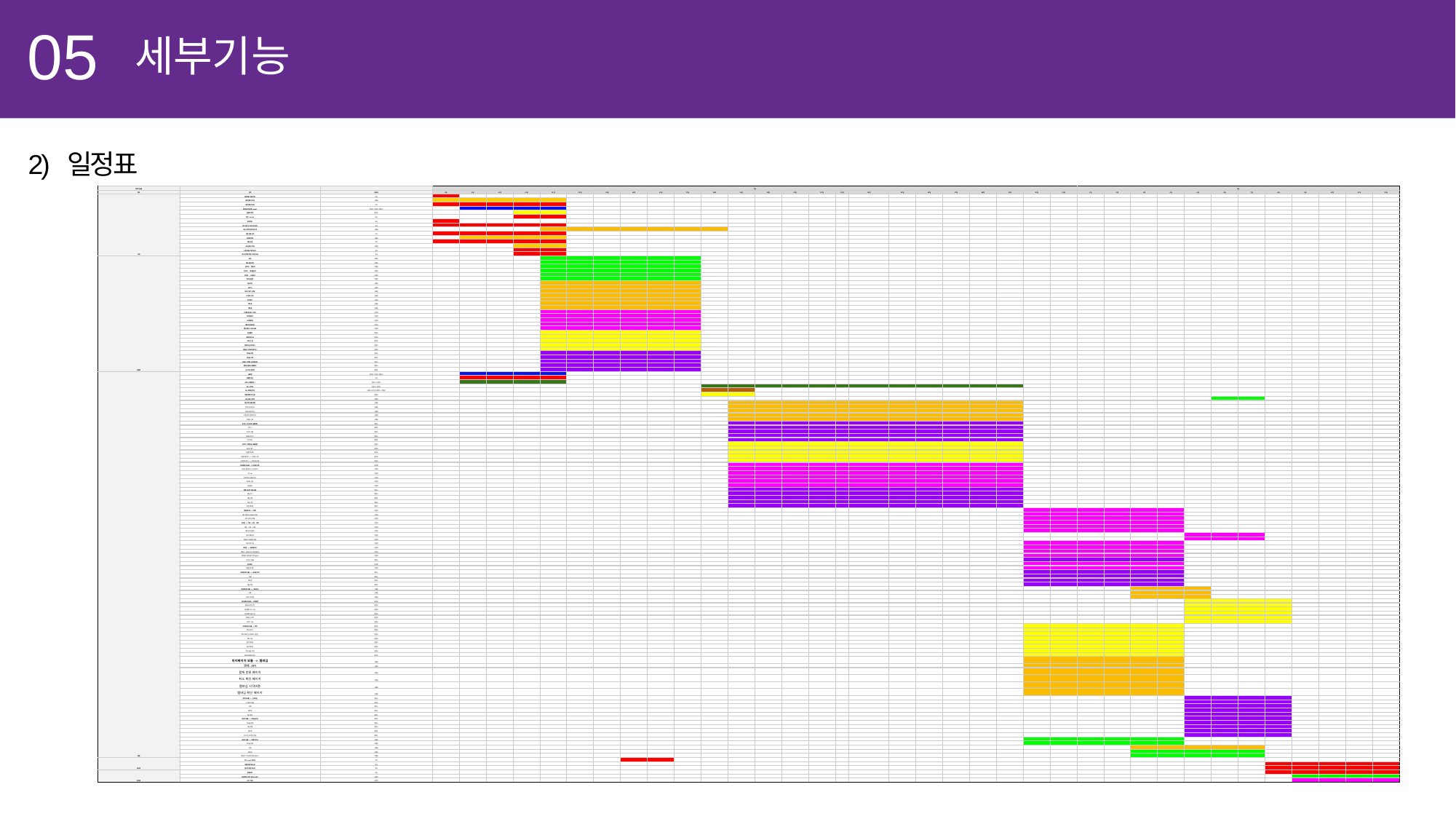

05
세부기능
2)  일정표
| 이웃의 솜씨 |  |  | 3월 |  |  |  |  |  |  |  |  |  |  |  |  |  |  |  |  |  |  |  |  |  |  |  | 4월 |  |  |  |  |  |  |  |  |  |  |  |
| --- | --- | --- | --- | --- | --- | --- | --- | --- | --- | --- | --- | --- | --- | --- | --- | --- | --- | --- | --- | --- | --- | --- | --- | --- | --- | --- | --- | --- | --- | --- | --- | --- | --- | --- | --- | --- | --- | --- |
| 파트 | 업무 | 담당자 | 8일 | 9일 | 10일 | 11일 | 12일 | 13일 | 14일 | 15일 | 16일 | 17일 | 18일 | 19일 | 20일 | 21일 | 22일 | 23일 | 24일 | 25일 | 26일 | 27일 | 28일 | 29일 | 30일 | 31일 | 1일 | 2일 | 3일 | 4일 | 5일 | 6일 | 7일 | 8일 | 9일 | 10일 | 11일 | 12일 |
| 기획 | 프로젝트 주제 선정 | 모두 |  |  |  |  |  |  |  |  |  |  |  |  |  |  |  |  |  |  |  |  |  |  |  |  |  |  |  |  |  |  |  |  |  |  |  |  |
|  | 화면설계서 작성 | 김혜원 |  |  |  |  |  |  |  |  |  |  |  |  |  |  |  |  |  |  |  |  |  |  |  |  |  |  |  |  |  |  |  |  |  |  |  |  |
|  | 화면설계서 보완 | 모두 |  |  |  |  |  |  |  |  |  |  |  |  |  |  |  |  |  |  |  |  |  |  |  |  |  |  |  |  |  |  |  |  |  |  |  |  |
|  | 프로토타이핑 툴(oven) | 윤연오/이은지/정지수 |  |  |  |  |  |  |  |  |  |  |  |  |  |  |  |  |  |  |  |  |  |  |  |  |  |  |  |  |  |  |  |  |  |  |  |  |
|  | 일정표 작성 | 윤연오 |  |  |  |  |  |  |  |  |  |  |  |  |  |  |  |  |  |  |  |  |  |  |  |  |  |  |  |  |  |  |  |  |  |  |  |  |
|  | 업무 List Up | 모두 |  |  |  |  |  |  |  |  |  |  |  |  |  |  |  |  |  |  |  |  |  |  |  |  |  |  |  |  |  |  |  |  |  |  |  |  |
|  | 밴치마킹 | 모두 |  |  |  |  |  |  |  |  |  |  |  |  |  |  |  |  |  |  |  |  |  |  |  |  |  |  |  |  |  |  |  |  |  |  |  |  |
|  | 업무 공유 및 아이디어 회의 | 모두 |  |  |  |  |  |  |  |  |  |  |  |  |  |  |  |  |  |  |  |  |  |  |  |  |  |  |  |  |  |  |  |  |  |  |  |  |
|  | 기능 및 정책 정의서 작성 | 김혜원 |  |  |  |  |  |  |  |  |  |  |  |  |  |  |  |  |  |  |  |  |  |  |  |  |  |  |  |  |  |  |  |  |  |  |  |  |
|  | 일정 산출 회의 | 모두 |  |  |  |  |  |  |  |  |  |  |  |  |  |  |  |  |  |  |  |  |  |  |  |  |  |  |  |  |  |  |  |  |  |  |  |  |
|  | 회의록 작성 | 김혜원 |  |  |  |  |  |  |  |  |  |  |  |  |  |  |  |  |  |  |  |  |  |  |  |  |  |  |  |  |  |  |  |  |  |  |  |  |
|  | 일정 산출 | 모두 |  |  |  |  |  |  |  |  |  |  |  |  |  |  |  |  |  |  |  |  |  |  |  |  |  |  |  |  |  |  |  |  |  |  |  |  |
|  | 스토리보드 작성 | 김혜원 |  |  |  |  |  |  |  |  |  |  |  |  |  |  |  |  |  |  |  |  |  |  |  |  |  |  |  |  |  |  |  |  |  |  |  |  |
|  | 스토리보드 작성 보완 | 모두 |  |  |  |  |  |  |  |  |  |  |  |  |  |  |  |  |  |  |  |  |  |  |  |  |  |  |  |  |  |  |  |  |  |  |  |  |
|  | 기능 및 정책 정의서 작성 보완 | 모두 |  |  |  |  |  |  |  |  |  |  |  |  |  |  |  |  |  |  |  |  |  |  |  |  |  |  |  |  |  |  |  |  |  |  |  |  |
| 프론트 | 메인 | 이정민 |  |  |  |  |  |  |  |  |  |  |  |  |  |  |  |  |  |  |  |  |  |  |  |  |  |  |  |  |  |  |  |  |  |  |  |  |
|  | 메인 레이아웃 | 이정민 |  |  |  |  |  |  |  |  |  |  |  |  |  |  |  |  |  |  |  |  |  |  |  |  |  |  |  |  |  |  |  |  |  |  |  |  |
|  | 관리자 - 멤버십 | 이정민 |  |  |  |  |  |  |  |  |  |  |  |  |  |  |  |  |  |  |  |  |  |  |  |  |  |  |  |  |  |  |  |  |  |  |  |  |
|  | 관리자 - 게시물관리 | 이정민 |  |  |  |  |  |  |  |  |  |  |  |  |  |  |  |  |  |  |  |  |  |  |  |  |  |  |  |  |  |  |  |  |  |  |  |  |
|  | 관리자 - 신고회원 | 이정민 |  |  |  |  |  |  |  |  |  |  |  |  |  |  |  |  |  |  |  |  |  |  |  |  |  |  |  |  |  |  |  |  |  |  |  |  |
|  | 쪽지 팝업창 | 이정민 |  |  |  |  |  |  |  |  |  |  |  |  |  |  |  |  |  |  |  |  |  |  |  |  |  |  |  |  |  |  |  |  |  |  |  |  |
|  | 회원가입 | 김혜원 |  |  |  |  |  |  |  |  |  |  |  |  |  |  |  |  |  |  |  |  |  |  |  |  |  |  |  |  |  |  |  |  |  |  |  |  |
|  | 로그인 | 김혜원 |  |  |  |  |  |  |  |  |  |  |  |  |  |  |  |  |  |  |  |  |  |  |  |  |  |  |  |  |  |  |  |  |  |  |  |  |
|  | 아이디 찾기/변경 | 김혜원 |  |  |  |  |  |  |  |  |  |  |  |  |  |  |  |  |  |  |  |  |  |  |  |  |  |  |  |  |  |  |  |  |  |  |  |  |
|  | 내 정보 수정 | 김혜원 |  |  |  |  |  |  |  |  |  |  |  |  |  |  |  |  |  |  |  |  |  |  |  |  |  |  |  |  |  |  |  |  |  |  |  |  |
|  | 본인확인 | 김혜원 |  |  |  |  |  |  |  |  |  |  |  |  |  |  |  |  |  |  |  |  |  |  |  |  |  |  |  |  |  |  |  |  |  |  |  |  |
|  | 쪽지함 | 김혜원 |  |  |  |  |  |  |  |  |  |  |  |  |  |  |  |  |  |  |  |  |  |  |  |  |  |  |  |  |  |  |  |  |  |  |  |  |
|  | 내댓글 | 김혜원 |  |  |  |  |  |  |  |  |  |  |  |  |  |  |  |  |  |  |  |  |  |  |  |  |  |  |  |  |  |  |  |  |  |  |  |  |
|  | 비밀번호 찾기/변경 | 이은지 |  |  |  |  |  |  |  |  |  |  |  |  |  |  |  |  |  |  |  |  |  |  |  |  |  |  |  |  |  |  |  |  |  |  |  |  |
|  | 마이페이지 | 이은지 |  |  |  |  |  |  |  |  |  |  |  |  |  |  |  |  |  |  |  |  |  |  |  |  |  |  |  |  |  |  |  |  |  |  |  |  |
|  | 나의멤버십 | 이은지 |  |  |  |  |  |  |  |  |  |  |  |  |  |  |  |  |  |  |  |  |  |  |  |  |  |  |  |  |  |  |  |  |  |  |  |  |
|  | 멤버십 결제완료 | 이은지 |  |  |  |  |  |  |  |  |  |  |  |  |  |  |  |  |  |  |  |  |  |  |  |  |  |  |  |  |  |  |  |  |  |  |  |  |
|  | 멤버십취소/취소완료 | 이은지 |  |  |  |  |  |  |  |  |  |  |  |  |  |  |  |  |  |  |  |  |  |  |  |  |  |  |  |  |  |  |  |  |  |  |  |  |
|  | 관심품목 | 윤연오 |  |  |  |  |  |  |  |  |  |  |  |  |  |  |  |  |  |  |  |  |  |  |  |  |  |  |  |  |  |  |  |  |  |  |  |  |
|  | 게시판리스트 | 윤연오 |  |  |  |  |  |  |  |  |  |  |  |  |  |  |  |  |  |  |  |  |  |  |  |  |  |  |  |  |  |  |  |  |  |  |  |  |
|  | 내가 쓴 글 | 윤연오 |  |  |  |  |  |  |  |  |  |  |  |  |  |  |  |  |  |  |  |  |  |  |  |  |  |  |  |  |  |  |  |  |  |  |  |  |
|  | 판매자 글 모아보기 | 윤연오 |  |  |  |  |  |  |  |  |  |  |  |  |  |  |  |  |  |  |  |  |  |  |  |  |  |  |  |  |  |  |  |  |  |  |  |  |
|  | 멤버십 가입 팝업띄우기 | 윤연오 |  |  |  |  |  |  |  |  |  |  |  |  |  |  |  |  |  |  |  |  |  |  |  |  |  |  |  |  |  |  |  |  |  |  |  |  |
|  | 게시글 작성 | 정지수 |  |  |  |  |  |  |  |  |  |  |  |  |  |  |  |  |  |  |  |  |  |  |  |  |  |  |  |  |  |  |  |  |  |  |  |  |
|  | 게시글 수정 | 정지수 |  |  |  |  |  |  |  |  |  |  |  |  |  |  |  |  |  |  |  |  |  |  |  |  |  |  |  |  |  |  |  |  |  |  |  |  |
|  | 구매자/판매자 상세 페이지 | 정지수 |  |  |  |  |  |  |  |  |  |  |  |  |  |  |  |  |  |  |  |  |  |  |  |  |  |  |  |  |  |  |  |  |  |  |  |  |
|  | 멤버십 결제/결제정보 | 정지수 |  |  |  |  |  |  |  |  |  |  |  |  |  |  |  |  |  |  |  |  |  |  |  |  |  |  |  |  |  |  |  |  |  |  |  |  |
|  | 신고하기 팝업창 | 정지수 |  |  |  |  |  |  |  |  |  |  |  |  |  |  |  |  |  |  |  |  |  |  |  |  |  |  |  |  |  |  |  |  |  |  |  |  |
| 개발 | 모델링 | 윤연오/이은지/정지수 |  |  |  |  |  |  |  |  |  |  |  |  |  |  |  |  |  |  |  |  |  |  |  |  |  |  |  |  |  |  |  |  |  |  |  |  |
|  | 모델링 보완 | 모두 |  |  |  |  |  |  |  |  |  |  |  |  |  |  |  |  |  |  |  |  |  |  |  |  |  |  |  |  |  |  |  |  |  |  |  |  |
|  | ERD(모델설계) | 정지수/이은지 |  |  |  |  |  |  |  |  |  |  |  |  |  |  |  |  |  |  |  |  |  |  |  |  |  |  |  |  |  |  |  |  |  |  |  |  |
|  | DB 관리자 | 정지수/이은지 |  |  |  |  |  |  |  |  |  |  |  |  |  |  |  |  |  |  |  |  |  |  |  |  |  |  |  |  |  |  |  |  |  |  |  |  |
|  | DB 테이블 작성 | 김혜원/이은지/정지수/이정민 |  |  |  |  |  |  |  |  |  |  |  |  |  |  |  |  |  |  |  |  |  |  |  |  |  |  |  |  |  |  |  |  |  |  |  |  |
|  | 프론트페이지 연결 | 윤연오 |  |  |  |  |  |  |  |  |  |  |  |  |  |  |  |  |  |  |  |  |  |  |  |  |  |  |  |  |  |  |  |  |  |  |  |  |
|  | 유스케이스 작성 | 이정민 |  |  |  |  |  |  |  |  |  |  |  |  |  |  |  |  |  |  |  |  |  |  |  |  |  |  |  |  |  |  |  |  |  |  |  |  |
|  | 회원가입 모듈 개발 | 김혜원 |  |  |  |  |  |  |  |  |  |  |  |  |  |  |  |  |  |  |  |  |  |  |  |  |  |  |  |  |  |  |  |  |  |  |  |  |
|  | 아이디 중복 검사 | 김혜원 |  |  |  |  |  |  |  |  |  |  |  |  |  |  |  |  |  |  |  |  |  |  |  |  |  |  |  |  |  |  |  |  |  |  |  |  |
|  | 닉네임 중복 검사 | 김혜원 |  |  |  |  |  |  |  |  |  |  |  |  |  |  |  |  |  |  |  |  |  |  |  |  |  |  |  |  |  |  |  |  |  |  |  |  |
|  | 비밀번호 암호화 작업 | 김혜원 |  |  |  |  |  |  |  |  |  |  |  |  |  |  |  |  |  |  |  |  |  |  |  |  |  |  |  |  |  |  |  |  |  |  |  |  |
|  | 이메일 인증 | 김혜원 |  |  |  |  |  |  |  |  |  |  |  |  |  |  |  |  |  |  |  |  |  |  |  |  |  |  |  |  |  |  |  |  |  |  |  |  |
|  | 로그인/로그아웃 모듈개발 | 정지수 |  |  |  |  |  |  |  |  |  |  |  |  |  |  |  |  |  |  |  |  |  |  |  |  |  |  |  |  |  |  |  |  |  |  |  |  |
|  | 로그인 | 정지수 |  |  |  |  |  |  |  |  |  |  |  |  |  |  |  |  |  |  |  |  |  |  |  |  |  |  |  |  |  |  |  |  |  |  |  |  |
|  | 아이디 저장 | 정지수 |  |  |  |  |  |  |  |  |  |  |  |  |  |  |  |  |  |  |  |  |  |  |  |  |  |  |  |  |  |  |  |  |  |  |  |  |
|  | 네이버 로그인 | 정지수 |  |  |  |  |  |  |  |  |  |  |  |  |  |  |  |  |  |  |  |  |  |  |  |  |  |  |  |  |  |  |  |  |  |  |  |  |
|  | 로그아웃 | 정지수 |  |  |  |  |  |  |  |  |  |  |  |  |  |  |  |  |  |  |  |  |  |  |  |  |  |  |  |  |  |  |  |  |  |  |  |  |
|  | 아이디/비밀번호 모듈개발 | 윤연오 |  |  |  |  |  |  |  |  |  |  |  |  |  |  |  |  |  |  |  |  |  |  |  |  |  |  |  |  |  |  |  |  |  |  |  |  |
|  | 아이디 찾기 | 윤연오 |  |  |  |  |  |  |  |  |  |  |  |  |  |  |  |  |  |  |  |  |  |  |  |  |  |  |  |  |  |  |  |  |  |  |  |  |
|  | 비밀번호 찾기 | 윤연오 |  |  |  |  |  |  |  |  |  |  |  |  |  |  |  |  |  |  |  |  |  |  |  |  |  |  |  |  |  |  |  |  |  |  |  |  |
|  | 비밀번호 찾기 -> 이메일 인증 | 윤연오 |  |  |  |  |  |  |  |  |  |  |  |  |  |  |  |  |  |  |  |  |  |  |  |  |  |  |  |  |  |  |  |  |  |  |  |  |
|  | 비밀번호 찾기 -> 비밀번호 변경 | 윤연오 |  |  |  |  |  |  |  |  |  |  |  |  |  |  |  |  |  |  |  |  |  |  |  |  |  |  |  |  |  |  |  |  |  |  |  |  |
|  | 마이페이지 모듈 -> 내 정보 수정 | 이은지 |  |  |  |  |  |  |  |  |  |  |  |  |  |  |  |  |  |  |  |  |  |  |  |  |  |  |  |  |  |  |  |  |  |  |  |  |
|  | 닉네임 중복검사(본인제외) | 이은지 |  |  |  |  |  |  |  |  |  |  |  |  |  |  |  |  |  |  |  |  |  |  |  |  |  |  |  |  |  |  |  |  |  |  |  |  |
|  | 주소api | 이은지 |  |  |  |  |  |  |  |  |  |  |  |  |  |  |  |  |  |  |  |  |  |  |  |  |  |  |  |  |  |  |  |  |  |  |  |  |
|  | 비밀번호 암호화 작업 | 이은지 |  |  |  |  |  |  |  |  |  |  |  |  |  |  |  |  |  |  |  |  |  |  |  |  |  |  |  |  |  |  |  |  |  |  |  |  |
|  | 이메일 인증 | 이은지 |  |  |  |  |  |  |  |  |  |  |  |  |  |  |  |  |  |  |  |  |  |  |  |  |  |  |  |  |  |  |  |  |  |  |  |  |
|  | 회원탈퇴 | 이은지 |  |  |  |  |  |  |  |  |  |  |  |  |  |  |  |  |  |  |  |  |  |  |  |  |  |  |  |  |  |  |  |  |  |  |  |  |
|  | 물품 게시판 댓글 모듈 | 정지수 |  |  |  |  |  |  |  |  |  |  |  |  |  |  |  |  |  |  |  |  |  |  |  |  |  |  |  |  |  |  |  |  |  |  |  |  |
|  | 댓글 추가 | 정지수 |  |  |  |  |  |  |  |  |  |  |  |  |  |  |  |  |  |  |  |  |  |  |  |  |  |  |  |  |  |  |  |  |  |  |  |  |
|  | 댓글 삭제 | 정지수 |  |  |  |  |  |  |  |  |  |  |  |  |  |  |  |  |  |  |  |  |  |  |  |  |  |  |  |  |  |  |  |  |  |  |  |  |
|  | 댓글 수정 | 정지수 |  |  |  |  |  |  |  |  |  |  |  |  |  |  |  |  |  |  |  |  |  |  |  |  |  |  |  |  |  |  |  |  |  |  |  |  |
|  | 댓글 페이징 | 정지수 |  |  |  |  |  |  |  |  |  |  |  |  |  |  |  |  |  |  |  |  |  |  |  |  |  |  |  |  |  |  |  |  |  |  |  |  |
|  | 메인페이지 -> 목록 | 이은지 |  |  |  |  |  |  |  |  |  |  |  |  |  |  |  |  |  |  |  |  |  |  |  |  |  |  |  |  |  |  |  |  |  |  |  |  |
|  | 메인 페이지 카테고리 분류 | 이은지 |  |  |  |  |  |  |  |  |  |  |  |  |  |  |  |  |  |  |  |  |  |  |  |  |  |  |  |  |  |  |  |  |  |  |  |  |
|  | 지역 검색 후 목록 | 이은지 |  |  |  |  |  |  |  |  |  |  |  |  |  |  |  |  |  |  |  |  |  |  |  |  |  |  |  |  |  |  |  |  |  |  |  |  |
|  | 게시판 -> 작성, 수정, 삭제 | 이은지 |  |  |  |  |  |  |  |  |  |  |  |  |  |  |  |  |  |  |  |  |  |  |  |  |  |  |  |  |  |  |  |  |  |  |  |  |
|  | 작성, 수정 , 삭제 | 이은지 |  |  |  |  |  |  |  |  |  |  |  |  |  |  |  |  |  |  |  |  |  |  |  |  |  |  |  |  |  |  |  |  |  |  |  |  |
|  | 썸네일 파일첨부 | 이은지 |  |  |  |  |  |  |  |  |  |  |  |  |  |  |  |  |  |  |  |  |  |  |  |  |  |  |  |  |  |  |  |  |  |  |  |  |
|  | 더보기페이징 | 이은지 |  |  |  |  |  |  |  |  |  |  |  |  |  |  |  |  |  |  |  |  |  |  |  |  |  |  |  |  |  |  |  |  |  |  |  |  |
|  | 판매중/판매완료 분류 | 이은지 |  |  |  |  |  |  |  |  |  |  |  |  |  |  |  |  |  |  |  |  |  |  |  |  |  |  |  |  |  |  |  |  |  |  |  |  |
|  | 세부 검색기능 | 이은지 |  |  |  |  |  |  |  |  |  |  |  |  |  |  |  |  |  |  |  |  |  |  |  |  |  |  |  |  |  |  |  |  |  |  |  |  |
|  | 게시판 -> 상세 페이지 | 이은지 |  |  |  |  |  |  |  |  |  |  |  |  |  |  |  |  |  |  |  |  |  |  |  |  |  |  |  |  |  |  |  |  |  |  |  |  |
|  | 판매자/구매자 모드 상세 페이지 | 이은지 |  |  |  |  |  |  |  |  |  |  |  |  |  |  |  |  |  |  |  |  |  |  |  |  |  |  |  |  |  |  |  |  |  |  |  |  |
|  | 판매중/판매완료 수정(ajax) | 이은지 |  |  |  |  |  |  |  |  |  |  |  |  |  |  |  |  |  |  |  |  |  |  |  |  |  |  |  |  |  |  |  |  |  |  |  |  |
|  | 신고하기 등록 | 정지수 |  |  |  |  |  |  |  |  |  |  |  |  |  |  |  |  |  |  |  |  |  |  |  |  |  |  |  |  |  |  |  |  |  |  |  |  |
|  | 본인확인 | 이은지 |  |  |  |  |  |  |  |  |  |  |  |  |  |  |  |  |  |  |  |  |  |  |  |  |  |  |  |  |  |  |  |  |  |  |  |  |
|  | 비밀번호 확인 | 이은지 |  |  |  |  |  |  |  |  |  |  |  |  |  |  |  |  |  |  |  |  |  |  |  |  |  |  |  |  |  |  |  |  |  |  |  |  |
|  | 마이페이지 모듈 -> 내 댓글 보기 | 정지수 |  |  |  |  |  |  |  |  |  |  |  |  |  |  |  |  |  |  |  |  |  |  |  |  |  |  |  |  |  |  |  |  |  |  |  |  |
|  | 삭제 | 정지수 |  |  |  |  |  |  |  |  |  |  |  |  |  |  |  |  |  |  |  |  |  |  |  |  |  |  |  |  |  |  |  |  |  |  |  |  |
|  | 페이징 | 정지수 |  |  |  |  |  |  |  |  |  |  |  |  |  |  |  |  |  |  |  |  |  |  |  |  |  |  |  |  |  |  |  |  |  |  |  |  |
|  | 댓글 목록 | 정지수 |  |  |  |  |  |  |  |  |  |  |  |  |  |  |  |  |  |  |  |  |  |  |  |  |  |  |  |  |  |  |  |  |  |  |  |  |
|  | 마이페이지 모듈 -> 내 글보기 | 김혜원 |  |  |  |  |  |  |  |  |  |  |  |  |  |  |  |  |  |  |  |  |  |  |  |  |  |  |  |  |  |  |  |  |  |  |  |  |
|  | 목록 | 김혜원 |  |  |  |  |  |  |  |  |  |  |  |  |  |  |  |  |  |  |  |  |  |  |  |  |  |  |  |  |  |  |  |  |  |  |  |  |
|  | 더보기 페이징 | 김혜원 |  |  |  |  |  |  |  |  |  |  |  |  |  |  |  |  |  |  |  |  |  |  |  |  |  |  |  |  |  |  |  |  |  |  |  |  |
|  | 마이페이지 모듈-> 관심품목 | 윤연오 |  |  |  |  |  |  |  |  |  |  |  |  |  |  |  |  |  |  |  |  |  |  |  |  |  |  |  |  |  |  |  |  |  |  |  |  |
|  | 좋아요 버튼 구현 | 윤연오 |  |  |  |  |  |  |  |  |  |  |  |  |  |  |  |  |  |  |  |  |  |  |  |  |  |  |  |  |  |  |  |  |  |  |  |  |
|  | 관심품목 추가 기능 | 윤연오 |  |  |  |  |  |  |  |  |  |  |  |  |  |  |  |  |  |  |  |  |  |  |  |  |  |  |  |  |  |  |  |  |  |  |  |  |
|  | 관심품목 삭제 기능 | 윤연오 |  |  |  |  |  |  |  |  |  |  |  |  |  |  |  |  |  |  |  |  |  |  |  |  |  |  |  |  |  |  |  |  |  |  |  |  |
|  | 썸네일 리스트 | 윤연오 |  |  |  |  |  |  |  |  |  |  |  |  |  |  |  |  |  |  |  |  |  |  |  |  |  |  |  |  |  |  |  |  |  |  |  |  |
|  | 더보기 기능 | 윤연오 |  |  |  |  |  |  |  |  |  |  |  |  |  |  |  |  |  |  |  |  |  |  |  |  |  |  |  |  |  |  |  |  |  |  |  |  |
|  | 마이페이지 모듈 -> 쪽지 | 윤연오 |  |  |  |  |  |  |  |  |  |  |  |  |  |  |  |  |  |  |  |  |  |  |  |  |  |  |  |  |  |  |  |  |  |  |  |  |
|  | 쪽지 보내기 | 윤연오 |  |  |  |  |  |  |  |  |  |  |  |  |  |  |  |  |  |  |  |  |  |  |  |  |  |  |  |  |  |  |  |  |  |  |  |  |
|  | 쪽지 자세한 뷰 페이지(팝업) | 윤연오 |  |  |  |  |  |  |  |  |  |  |  |  |  |  |  |  |  |  |  |  |  |  |  |  |  |  |  |  |  |  |  |  |  |  |  |  |
|  | 쪽지 수정 | 윤연오 |  |  |  |  |  |  |  |  |  |  |  |  |  |  |  |  |  |  |  |  |  |  |  |  |  |  |  |  |  |  |  |  |  |  |  |  |
|  | 받은 쪽지함 | 윤연오 |  |  |  |  |  |  |  |  |  |  |  |  |  |  |  |  |  |  |  |  |  |  |  |  |  |  |  |  |  |  |  |  |  |  |  |  |
|  | 보낸 쪽지함 | 윤연오 |  |  |  |  |  |  |  |  |  |  |  |  |  |  |  |  |  |  |  |  |  |  |  |  |  |  |  |  |  |  |  |  |  |  |  |  |
|  | 쪽지 일괄 삭제 | 윤연오 |  |  |  |  |  |  |  |  |  |  |  |  |  |  |  |  |  |  |  |  |  |  |  |  |  |  |  |  |  |  |  |  |  |  |  |  |
|  | 쪽지함 페이징 처리 | 윤연오 |  |  |  |  |  |  |  |  |  |  |  |  |  |  |  |  |  |  |  |  |  |  |  |  |  |  |  |  |  |  |  |  |  |  |  |  |
|  | 마이페이지 모듈 -> 멤버십 | 김혜원 |  |  |  |  |  |  |  |  |  |  |  |  |  |  |  |  |  |  |  |  |  |  |  |  |  |  |  |  |  |  |  |  |  |  |  |  |
|  | 결제 API | 김혜원 |  |  |  |  |  |  |  |  |  |  |  |  |  |  |  |  |  |  |  |  |  |  |  |  |  |  |  |  |  |  |  |  |  |  |  |  |
|  | 결제 완료 페이지 | 김혜원 |  |  |  |  |  |  |  |  |  |  |  |  |  |  |  |  |  |  |  |  |  |  |  |  |  |  |  |  |  |  |  |  |  |  |  |  |
|  | 취소 확인 페이지 | 김혜원 |  |  |  |  |  |  |  |  |  |  |  |  |  |  |  |  |  |  |  |  |  |  |  |  |  |  |  |  |  |  |  |  |  |  |  |  |
|  | 멤버십 시작버튼 | 김혜원 |  |  |  |  |  |  |  |  |  |  |  |  |  |  |  |  |  |  |  |  |  |  |  |  |  |  |  |  |  |  |  |  |  |  |  |  |
|  | 멤버십 확인 페이지 | 김혜원 |  |  |  |  |  |  |  |  |  |  |  |  |  |  |  |  |  |  |  |  |  |  |  |  |  |  |  |  |  |  |  |  |  |  |  |  |
|  | 관리자 모듈 -> 신고회원 | 정지수 |  |  |  |  |  |  |  |  |  |  |  |  |  |  |  |  |  |  |  |  |  |  |  |  |  |  |  |  |  |  |  |  |  |  |  |  |
|  | 신고회원 목록 | 정지수 |  |  |  |  |  |  |  |  |  |  |  |  |  |  |  |  |  |  |  |  |  |  |  |  |  |  |  |  |  |  |  |  |  |  |  |  |
|  | 삭제 | 정지수 |  |  |  |  |  |  |  |  |  |  |  |  |  |  |  |  |  |  |  |  |  |  |  |  |  |  |  |  |  |  |  |  |  |  |  |  |
|  | 페이징 | 정지수 |  |  |  |  |  |  |  |  |  |  |  |  |  |  |  |  |  |  |  |  |  |  |  |  |  |  |  |  |  |  |  |  |  |  |  |  |
|  | 회원 탈퇴 | 정지수 |  |  |  |  |  |  |  |  |  |  |  |  |  |  |  |  |  |  |  |  |  |  |  |  |  |  |  |  |  |  |  |  |  |  |  |  |
|  | 관리자 모듈 -> 게시글 관리 | 정지수 |  |  |  |  |  |  |  |  |  |  |  |  |  |  |  |  |  |  |  |  |  |  |  |  |  |  |  |  |  |  |  |  |  |  |  |  |
|  | 게시글 목록 | 정지수 |  |  |  |  |  |  |  |  |  |  |  |  |  |  |  |  |  |  |  |  |  |  |  |  |  |  |  |  |  |  |  |  |  |  |  |  |
|  | 다중 삭제 | 정지수 |  |  |  |  |  |  |  |  |  |  |  |  |  |  |  |  |  |  |  |  |  |  |  |  |  |  |  |  |  |  |  |  |  |  |  |  |
|  | 페이징 | 정지수 |  |  |  |  |  |  |  |  |  |  |  |  |  |  |  |  |  |  |  |  |  |  |  |  |  |  |  |  |  |  |  |  |  |  |  |  |
|  | 신고 확인 후 쪽지 전송 | 정지수 |  |  |  |  |  |  |  |  |  |  |  |  |  |  |  |  |  |  |  |  |  |  |  |  |  |  |  |  |  |  |  |  |  |  |  |  |
|  | 관리자 모듈 -> 멤버십 관리 | 이정민 |  |  |  |  |  |  |  |  |  |  |  |  |  |  |  |  |  |  |  |  |  |  |  |  |  |  |  |  |  |  |  |  |  |  |  |  |
|  | 게시글 목록 | 이정민 |  |  |  |  |  |  |  |  |  |  |  |  |  |  |  |  |  |  |  |  |  |  |  |  |  |  |  |  |  |  |  |  |  |  |  |  |
|  | 삭제 | 김혜원 |  |  |  |  |  |  |  |  |  |  |  |  |  |  |  |  |  |  |  |  |  |  |  |  |  |  |  |  |  |  |  |  |  |  |  |  |
|  | 페이징 | 이정민 |  |  |  |  |  |  |  |  |  |  |  |  |  |  |  |  |  |  |  |  |  |  |  |  |  |  |  |  |  |  |  |  |  |  |  |  |
|  | 멤버십 기간만료자 쪽지 보내기 | 이정민 |  |  |  |  |  |  |  |  |  |  |  |  |  |  |  |  |  |  |  |  |  |  |  |  |  |  |  |  |  |  |  |  |  |  |  |  |
| 테스트 | 초기 crud 테스트 | 모두 |  |  |  |  |  |  |  |  |  |  |  |  |  |  |  |  |  |  |  |  |  |  |  |  |  |  |  |  |  |  |  |  |  |  |  |  |
|  | 이용자화면 테스트 | 모두 |  |  |  |  |  |  |  |  |  |  |  |  |  |  |  |  |  |  |  |  |  |  |  |  |  |  |  |  |  |  |  |  |  |  |  |  |
|  | 관리자 화면 테스트 | 모두 |  |  |  |  |  |  |  |  |  |  |  |  |  |  |  |  |  |  |  |  |  |  |  |  |  |  |  |  |  |  |  |  |  |  |  |  |
| 문서화 | 발표자료 | 모두 |  |  |  |  |  |  |  |  |  |  |  |  |  |  |  |  |  |  |  |  |  |  |  |  |  |  |  |  |  |  |  |  |  |  |  |  |
|  | 프로젝트 상세(READ ME) | 이정민 |  |  |  |  |  |  |  |  |  |  |  |  |  |  |  |  |  |  |  |  |  |  |  |  |  |  |  |  |  |  |  |  |  |  |  |  |
|  | PPT 작성 | 이은지 |  |  |  |  |  |  |  |  |  |  |  |  |  |  |  |  |  |  |  |  |  |  |  |  |  |  |  |  |  |  |  |  |  |  |  |  |